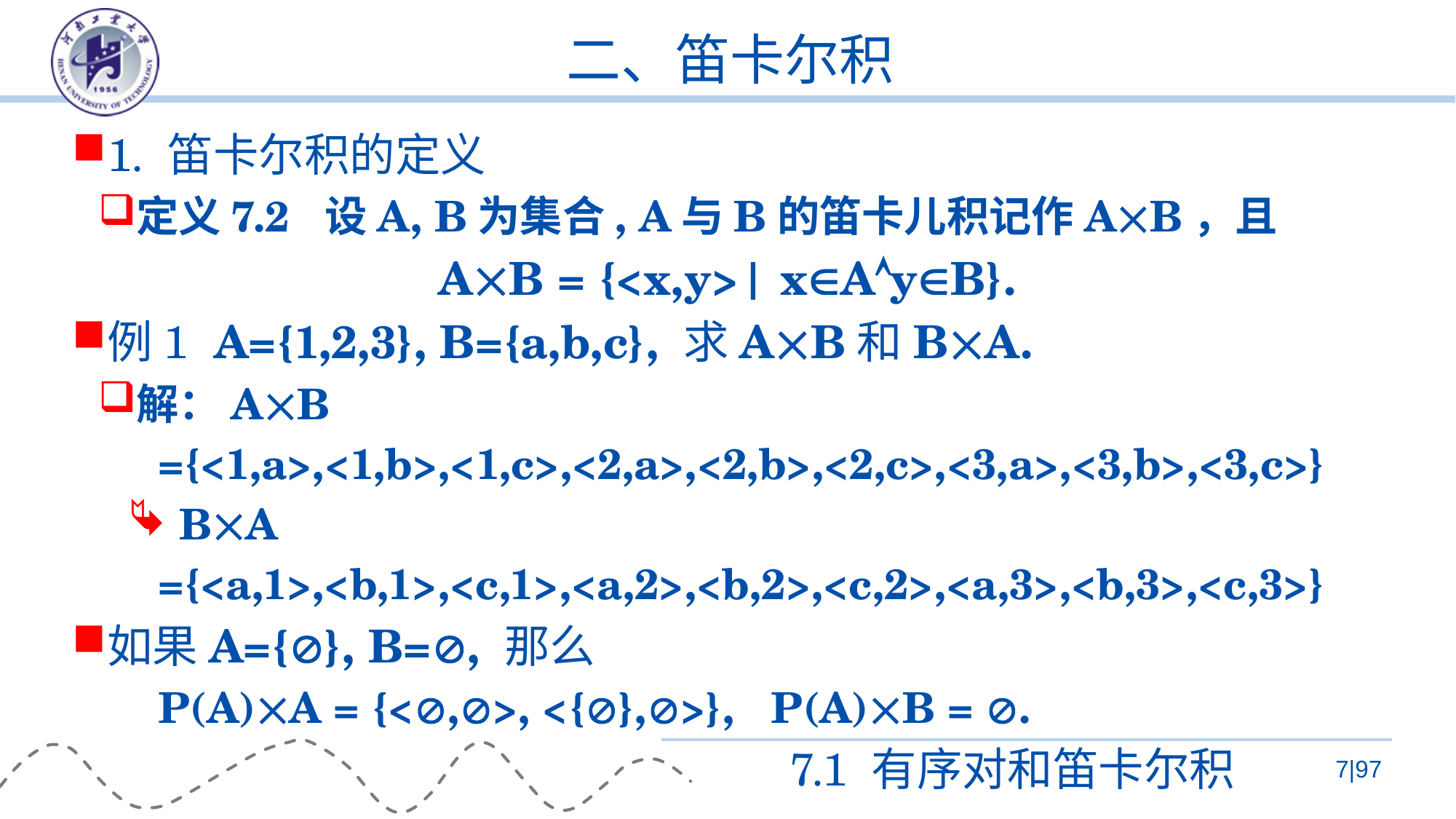

# 二、笛卡尔积
1. 笛卡尔积的定义
定义7.2  设A, B为集合, A与B的笛卡儿积记作A×B，且
A×B = {<x,y>| x∈A∧y∈B}.
例1  A={1,2,3}, B={a,b,c}, 求A×B和B×A.
解：A×B
={<1,a>,<1,b>,<1,c>,<2,a>,<2,b>,<2,c>,<3,a>,<3,b>,<3,c>}
 B×A
={<a,1>,<b,1>,<c,1>,<a,2>,<b,2>,<c,2>,<a,3>,<b,3>,<c,3>}
如果A={∅}, B=∅, 那么
P(A)×A = {<∅,∅>, <{∅},∅>},   P(A)×B = ∅.
7.1 有序对和笛卡尔积
7|97